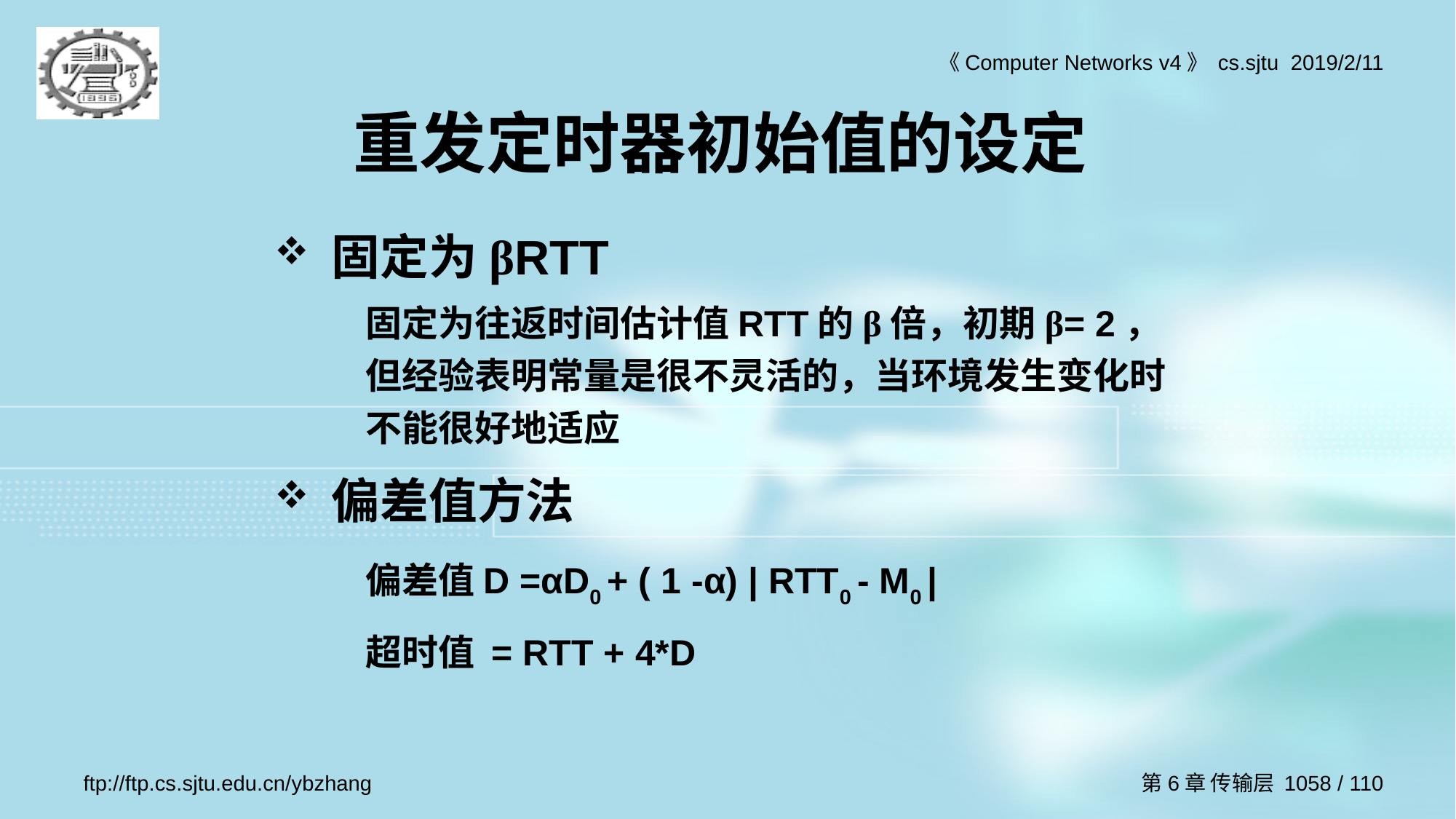

# 重发定时器初始值的设定
固定为βRTT
固定为往返时间估计值RTT的β倍，初期β= 2，但经验表明常量是很不灵活的，当环境发生变化时不能很好地适应
偏差值方法
偏差值D =αD0 + ( 1 -α) | RTT0 - M0 |
超时值 = RTT + 4*D